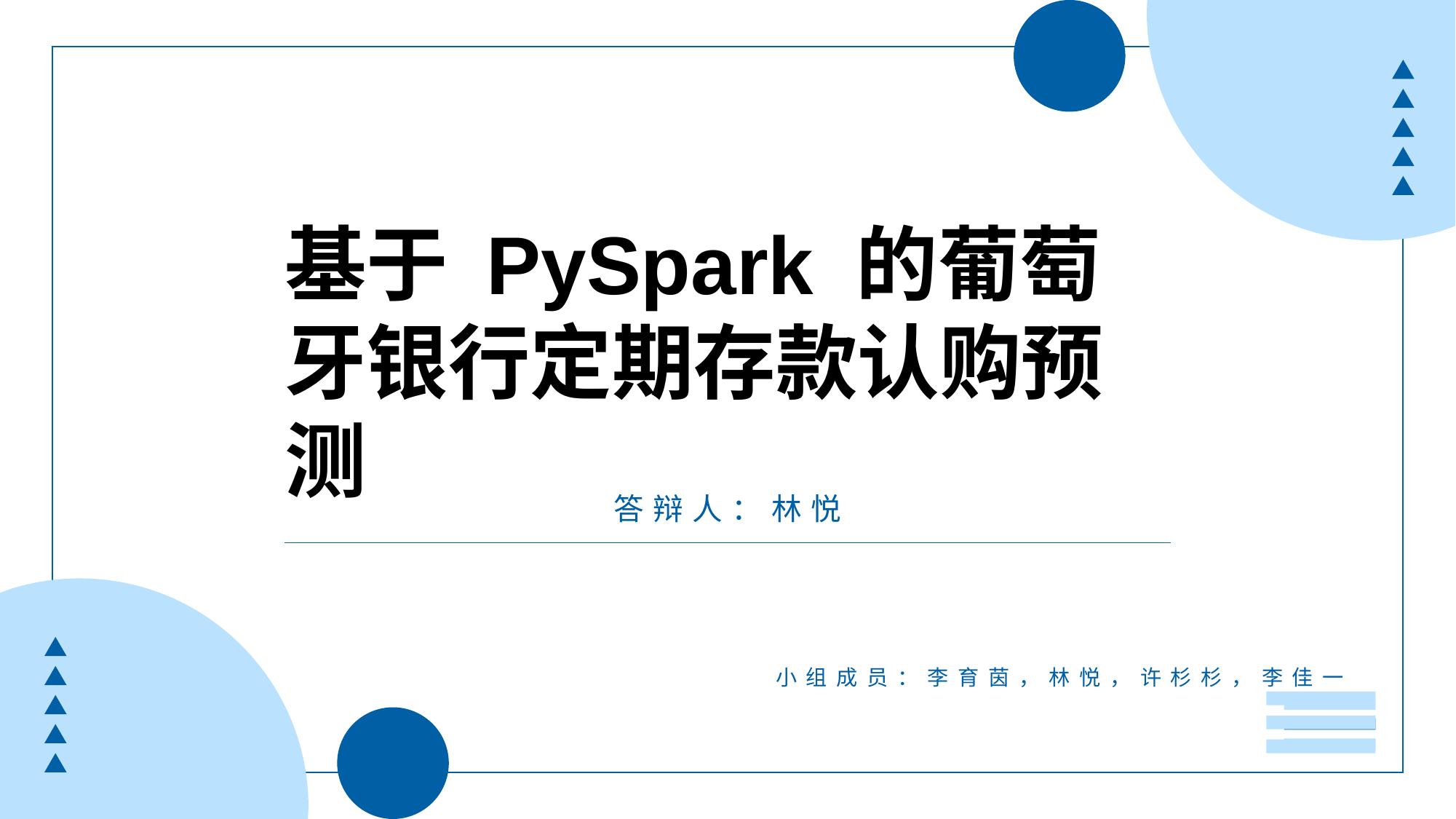

基于 PySpark 的葡萄牙银行定期存款认购预测
答辩人：林悦
小组成员：李育茵，林悦，许杉杉，李佳一